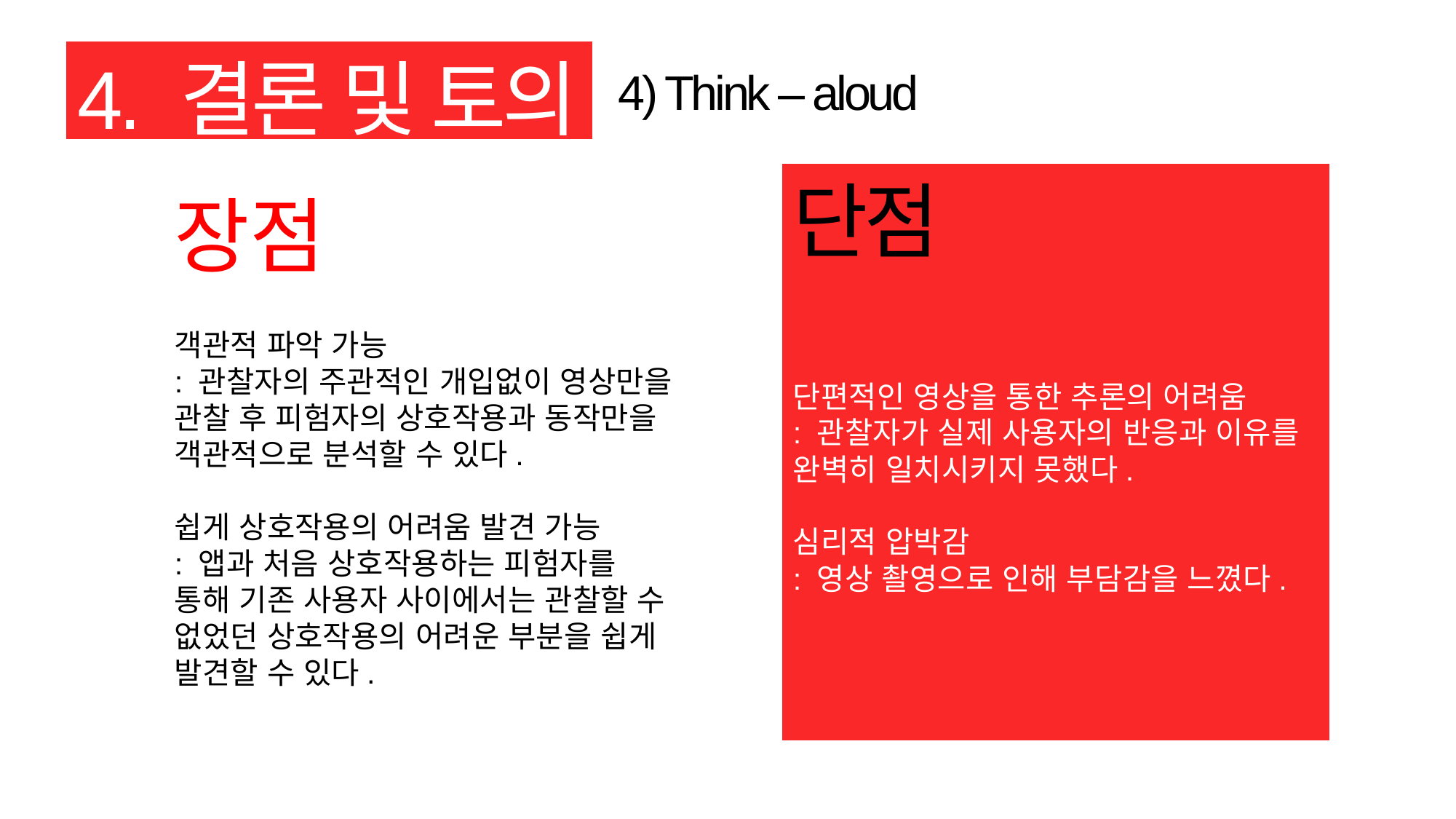

4. 결론 및 토의

4) Think – aloud

단점

단편적인 영상을 통한 추론의 어려움
: 관찰자가 실제 사용자의 반응과 이유를 완벽히 일치시키지 못했다.

심리적 압박감
: 영상 촬영으로 인해 부담감을 느꼈다.

장점

객관적 파악 가능
: 관찰자의 주관적인 개입없이 영상만을 관찰 후 피험자의 상호작용과 동작만을 객관적으로 분석할 수 있다.

쉽게 상호작용의 어려움 발견 가능
: 앱과 처음 상호작용하는 피험자를 통해 기존 사용자 사이에서는 관찰할 수 없었던 상호작용의 어려운 부분을 쉽게 발견할 수 있다.